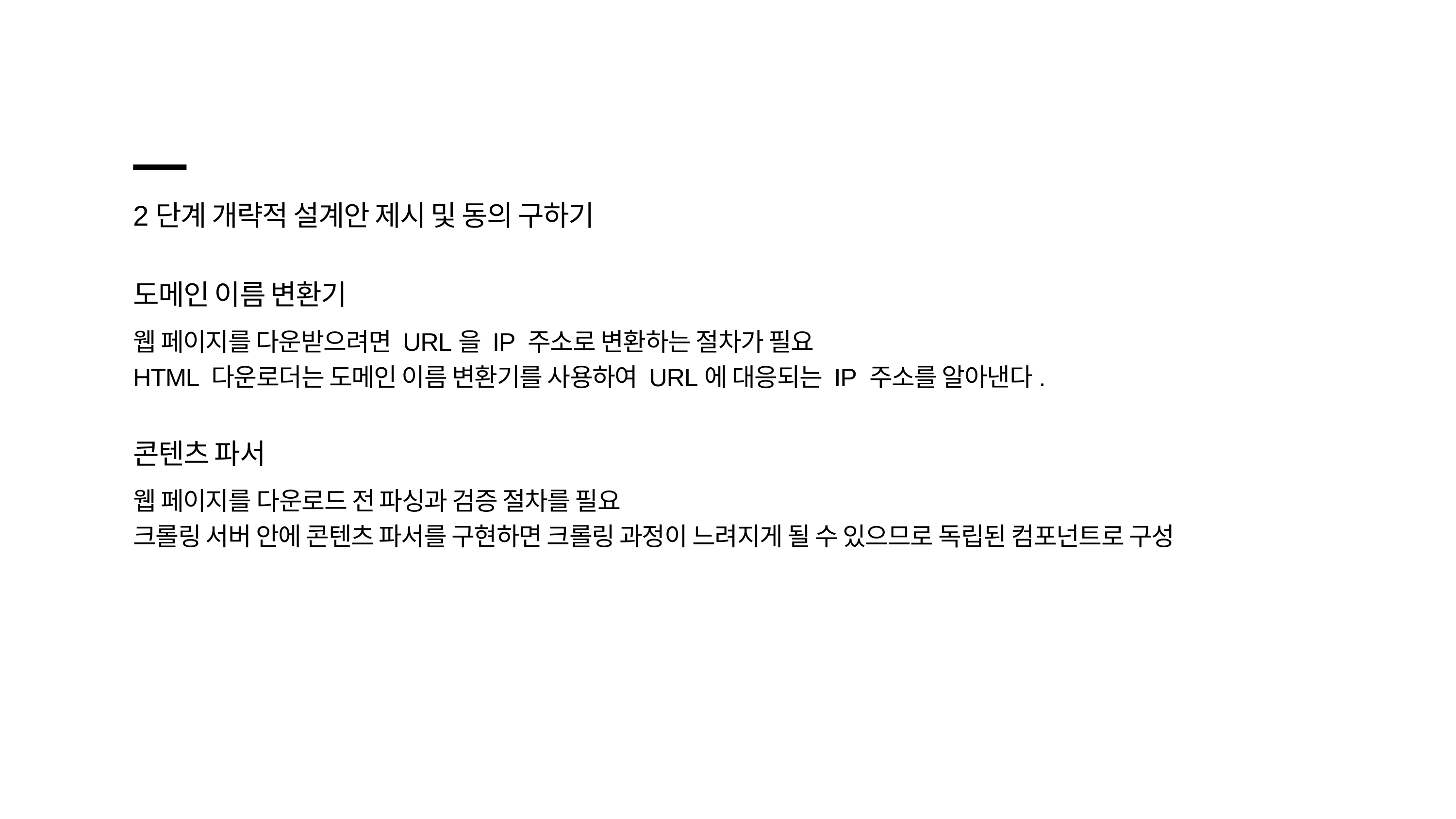

2단계 개략적 설계안 제시 및 동의 구하기
도메인 이름 변환기
웹 페이지를 다운받으려면 URL을 IP 주소로 변환하는 절차가 필요
HTML 다운로더는 도메인 이름 변환기를 사용하여 URL에 대응되는 IP 주소를 알아낸다.
콘텐츠 파서
웹 페이지를 다운로드 전 파싱과 검증 절차를 필요
크롤링 서버 안에 콘텐츠 파서를 구현하면 크롤링 과정이 느려지게 될 수 있으므로 독립된 컴포넌트로 구성